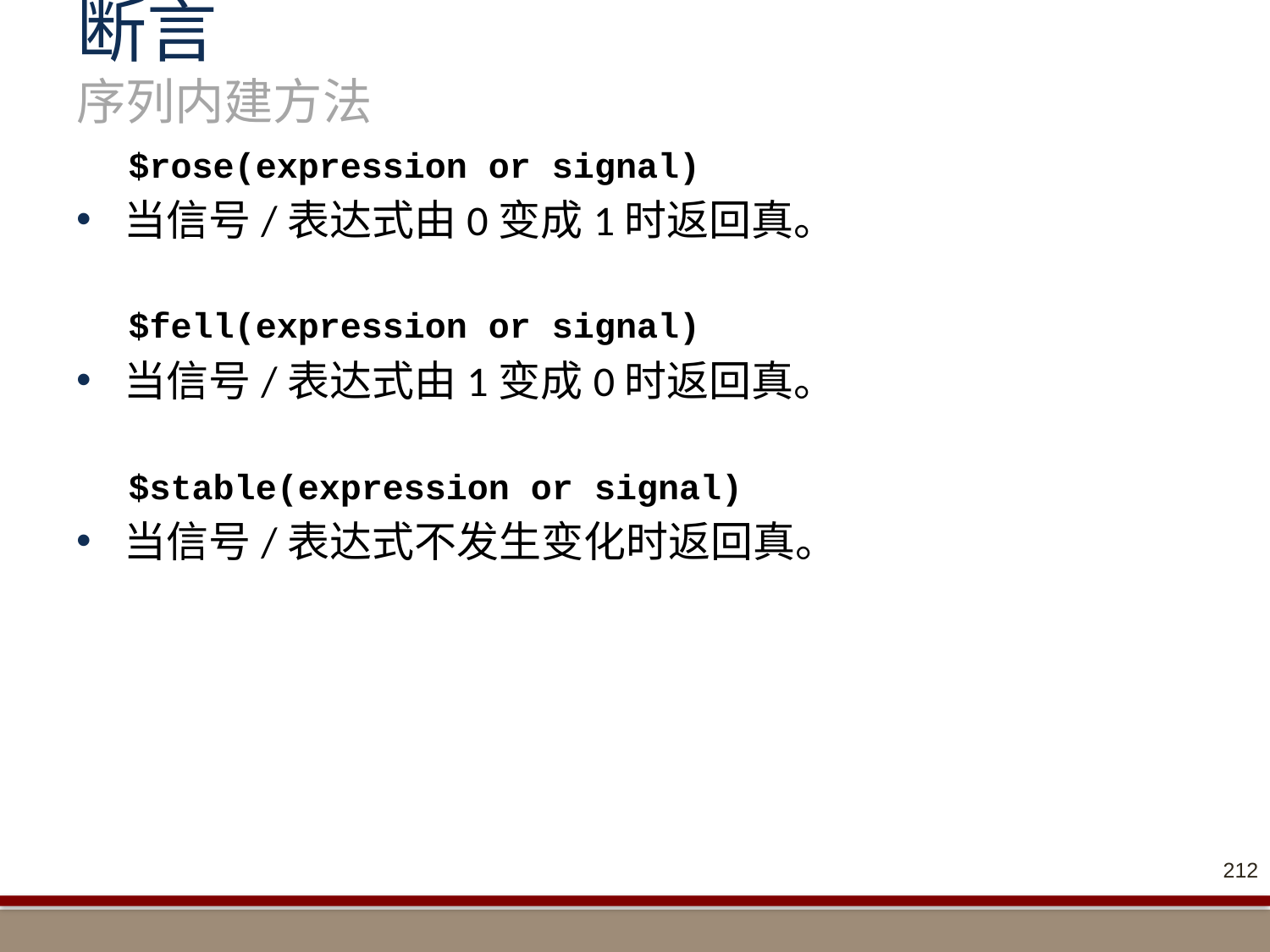

# 断言 序列内建方法
$rose(expression or signal)
当信号/表达式由0变成1时返回真。

$fell(expression or signal)
当信号/表达式由1变成0时返回真。

$stable(expression or signal)
当信号/表达式不发生变化时返回真。

212